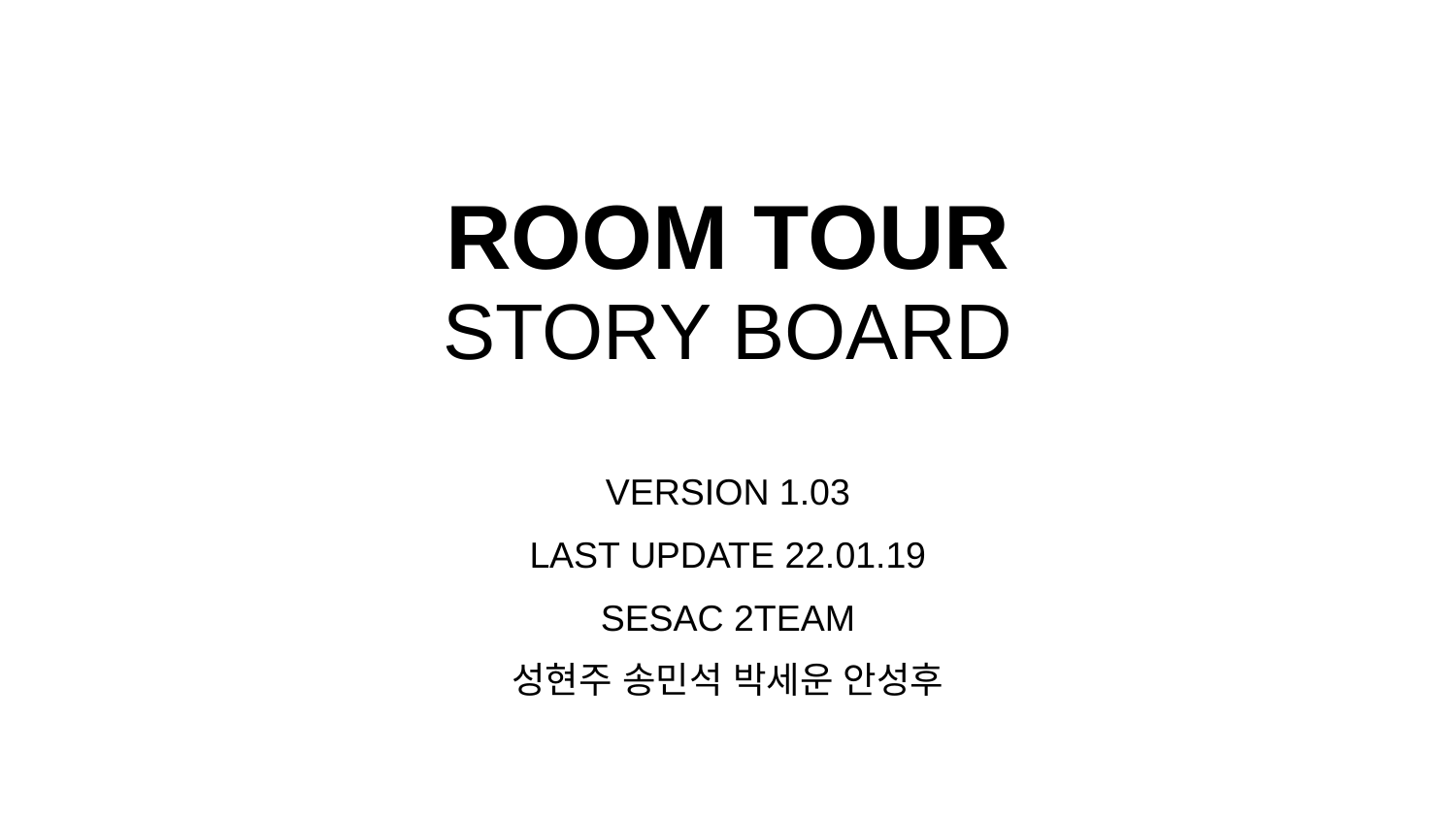

# ROOM TOUR
STORY BOARD
VERSION 1.03
LAST UPDATE 22.01.19
SESAC 2TEAM
성현주 송민석 박세운 안성후